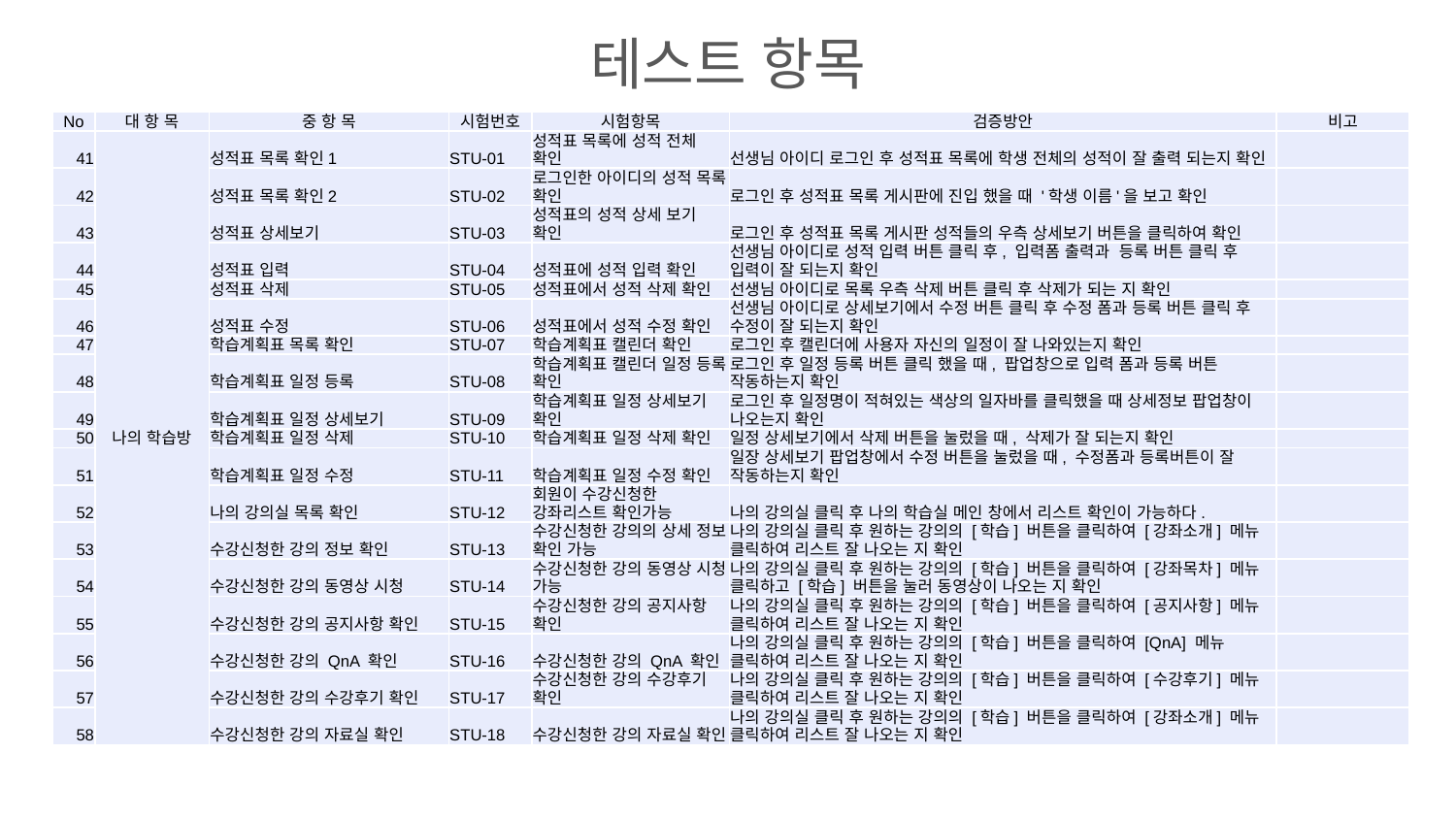

테스트 항목
| No | 대 항 목 | 중 항 목 | 시험번호 | 시험항목 | 검증방안 | 비고 |
| --- | --- | --- | --- | --- | --- | --- |
| 41 | 나의 학습방 | 성적표 목록 확인1 | STU-01 | 성적표 목록에 성적 전체 확인 | 선생님 아이디 로그인 후 성적표 목록에 학생 전체의 성적이 잘 출력 되는지 확인 |  |
| 42 |  | 성적표 목록 확인2 | STU-02 | 로그인한 아이디의 성적 목록 확인 | 로그인 후 성적표 목록 게시판에 진입 했을 때 '학생 이름'을 보고 확인 |  |
| 43 |  | 성적표 상세보기 | STU-03 | 성적표의 성적 상세 보기 확인 | 로그인 후 성적표 목록 게시판 성적들의 우측 상세보기 버튼을 클릭하여 확인 |  |
| 44 |  | 성적표 입력 | STU-04 | 성적표에 성적 입력 확인 | 선생님 아이디로 성적 입력 버튼 클릭 후, 입력폼 출력과 등록 버튼 클릭 후 입력이 잘 되는지 확인 |  |
| 45 |  | 성적표 삭제 | STU-05 | 성적표에서 성적 삭제 확인 | 선생님 아이디로 목록 우측 삭제 버튼 클릭 후 삭제가 되는 지 확인 |  |
| 46 |  | 성적표 수정 | STU-06 | 성적표에서 성적 수정 확인 | 선생님 아이디로 상세보기에서 수정 버튼 클릭 후 수정 폼과 등록 버튼 클릭 후 수정이 잘 되는지 확인 |  |
| 47 |  | 학습계획표 목록 확인 | STU-07 | 학습계획표 캘린더 확인 | 로그인 후 캘린더에 사용자 자신의 일정이 잘 나와있는지 확인 |  |
| 48 |  | 학습계획표 일정 등록 | STU-08 | 학습계획표 캘린더 일정 등록 확인 | 로그인 후 일정 등록 버튼 클릭 했을 때, 팝업창으로 입력 폼과 등록 버튼 작동하는지 확인 |  |
| 49 |  | 학습계획표 일정 상세보기 | STU-09 | 학습계획표 일정 상세보기 확인 | 로그인 후 일정명이 적혀있는 색상의 일자바를 클릭했을 때 상세정보 팝업창이 나오는지 확인 |  |
| 50 |  | 학습계획표 일정 삭제 | STU-10 | 학습계획표 일정 삭제 확인 | 일정 상세보기에서 삭제 버튼을 눌렀을 때, 삭제가 잘 되는지 확인 |  |
| 51 |  | 학습계획표 일정 수정 | STU-11 | 학습계획표 일정 수정 확인 | 일장 상세보기 팝업창에서 수정 버튼을 눌렀을 때, 수정폼과 등록버튼이 잘 작동하는지 확인 |  |
| 52 |  | 나의 강의실 목록 확인 | STU-12 | 회원이 수강신청한 강좌리스트 확인가능 | 나의 강의실 클릭 후 나의 학습실 메인 창에서 리스트 확인이 가능하다. |  |
| 53 |  | 수강신청한 강의 정보 확인 | STU-13 | 수강신청한 강의의 상세 정보 확인 가능 | 나의 강의실 클릭 후 원하는 강의의 [학습] 버튼을 클릭하여 [강좌소개] 메뉴 클릭하여 리스트 잘 나오는 지 확인 |  |
| 54 |  | 수강신청한 강의 동영상 시청 | STU-14 | 수강신청한 강의 동영상 시청 가능 | 나의 강의실 클릭 후 원하는 강의의 [학습] 버튼을 클릭하여 [강좌목차] 메뉴 클릭하고 [학습] 버튼을 눌러 동영상이 나오는 지 확인 |  |
| 55 |  | 수강신청한 강의 공지사항 확인 | STU-15 | 수강신청한 강의 공지사항 확인 | 나의 강의실 클릭 후 원하는 강의의 [학습] 버튼을 클릭하여 [공지사항] 메뉴 클릭하여 리스트 잘 나오는 지 확인 |  |
| 56 |  | 수강신청한 강의 QnA 확인 | STU-16 | 수강신청한 강의 QnA 확인 | 나의 강의실 클릭 후 원하는 강의의 [학습] 버튼을 클릭하여 [QnA] 메뉴 클릭하여 리스트 잘 나오는 지 확인 |  |
| 57 |  | 수강신청한 강의 수강후기 확인 | STU-17 | 수강신청한 강의 수강후기 확인 | 나의 강의실 클릭 후 원하는 강의의 [학습] 버튼을 클릭하여 [수강후기] 메뉴 클릭하여 리스트 잘 나오는 지 확인 |  |
| 58 |  | 수강신청한 강의 자료실 확인 | STU-18 | 수강신청한 강의 자료실 확인 | 나의 강의실 클릭 후 원하는 강의의 [학습] 버튼을 클릭하여 [강좌소개] 메뉴 클릭하여 리스트 잘 나오는 지 확인 |  |